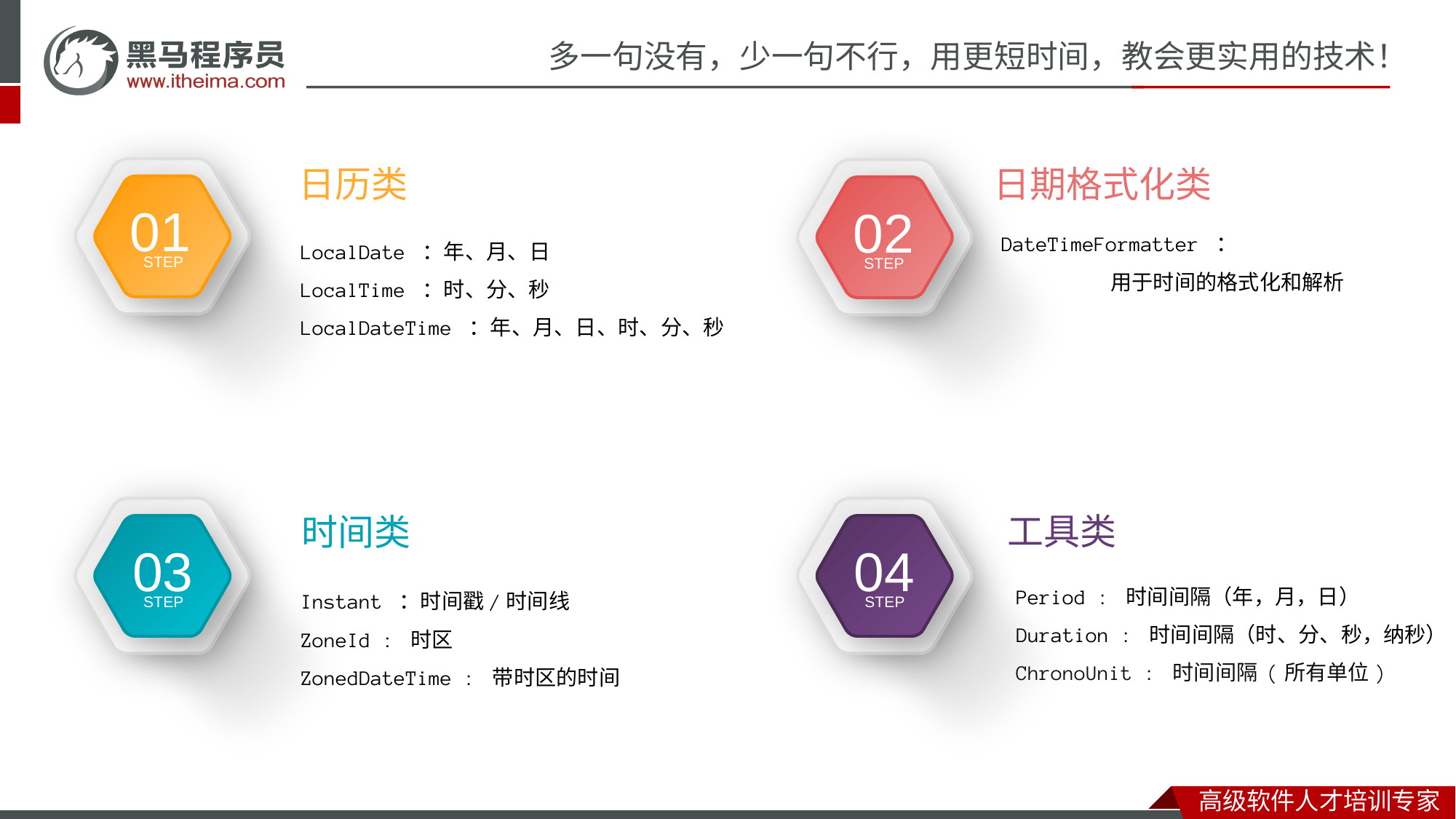

01
STEP

02
STEP
日期格式化类
日历类
DateTimeFormatter ：
	用于时间的格式化和解析

LocalDate ：年、月、日
LocalTime ：时、分、秒
LocalDateTime ：年、月、日、时、分、秒

03
STEP

04
STEP
工具类
时间类
Period : 时间间隔（年，月，日）
Duration : 时间间隔（时、分、秒，纳秒）
ChronoUnit : 时间间隔 (所有单位)
Instant ：时间戳/时间线
ZoneId : 时区
ZonedDateTime : 带时区的时间